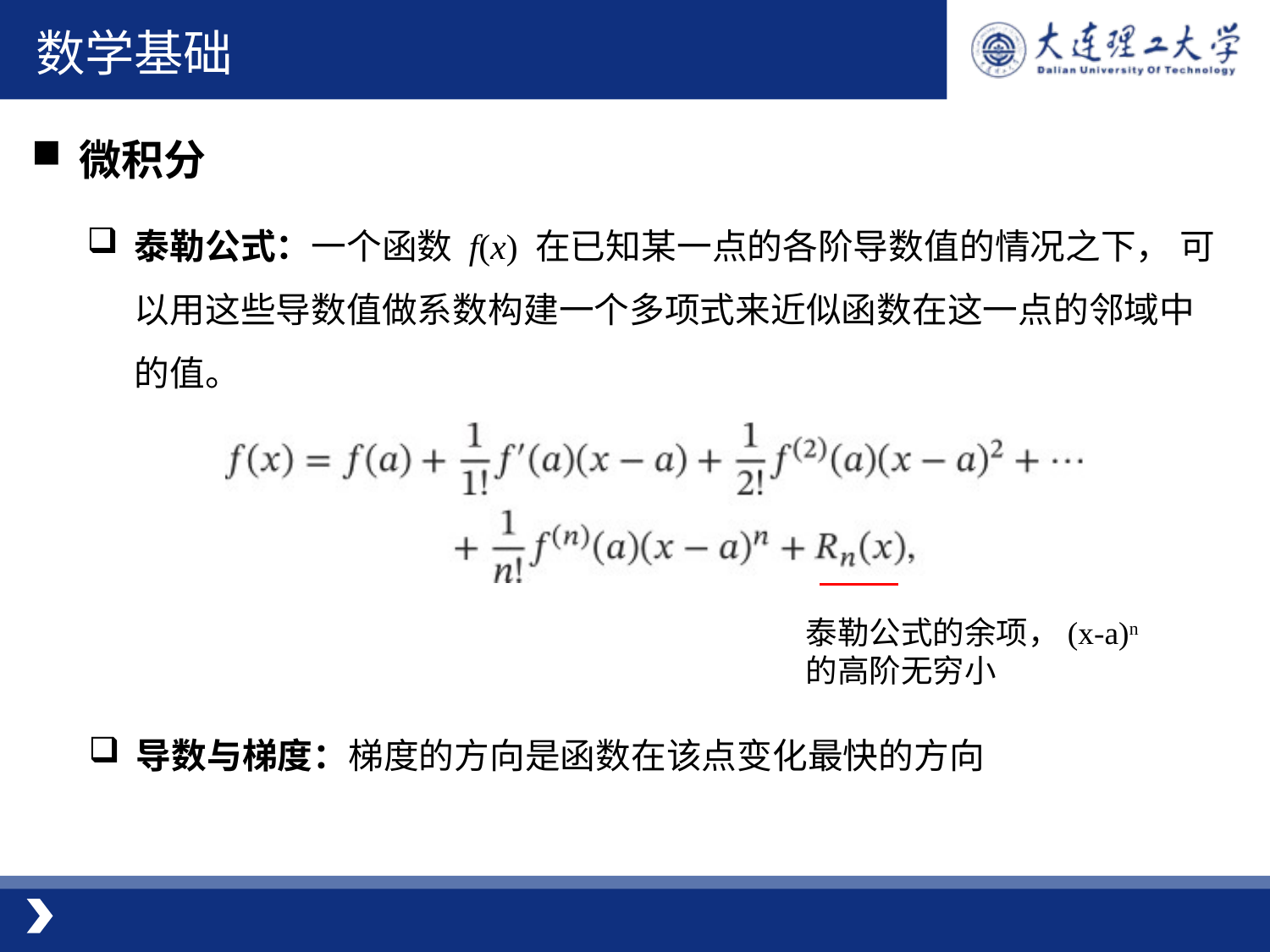

数学基础
微积分
泰勒公式：一个函数 f(x) 在已知某一点的各阶导数值的情况之下， 可以用这些导数值做系数构建一个多项式来近似函数在这一点的邻域中的值。

泰勒公式的余项，(x-a)n 的高阶无穷小
导数与梯度：梯度的方向是函数在该点变化最快的方向